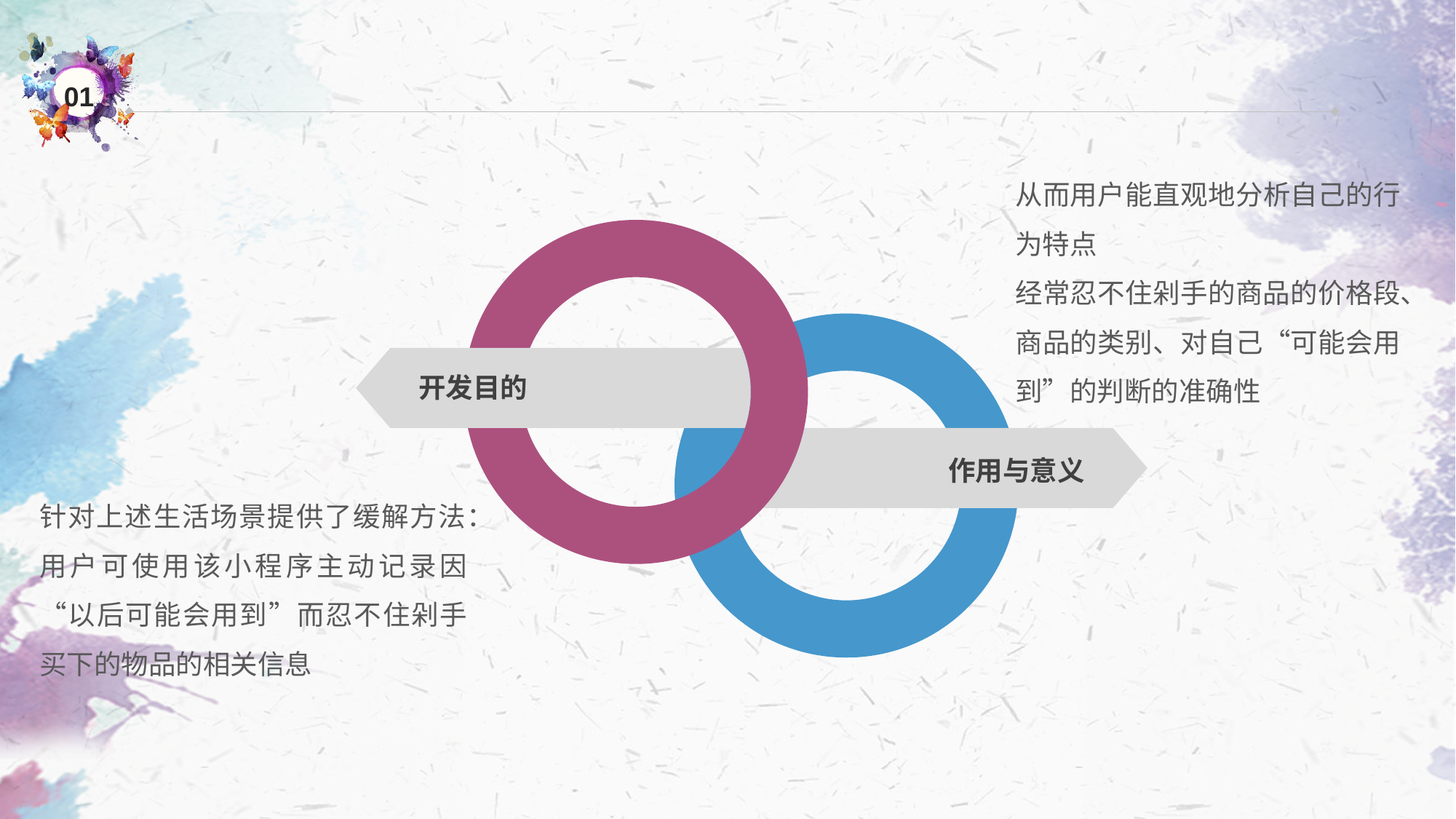

从而用户能直观地分析自己的行为特点
经常忍不住剁手的商品的价格段、商品的类别、对自己“可能会用到”的判断的准确性

开发目的

作用与意义
针对上述生活场景提供了缓解方法：
用户可使用该小程序主动记录因“以后可能会用到”而忍不住剁手买下的物品的相关信息